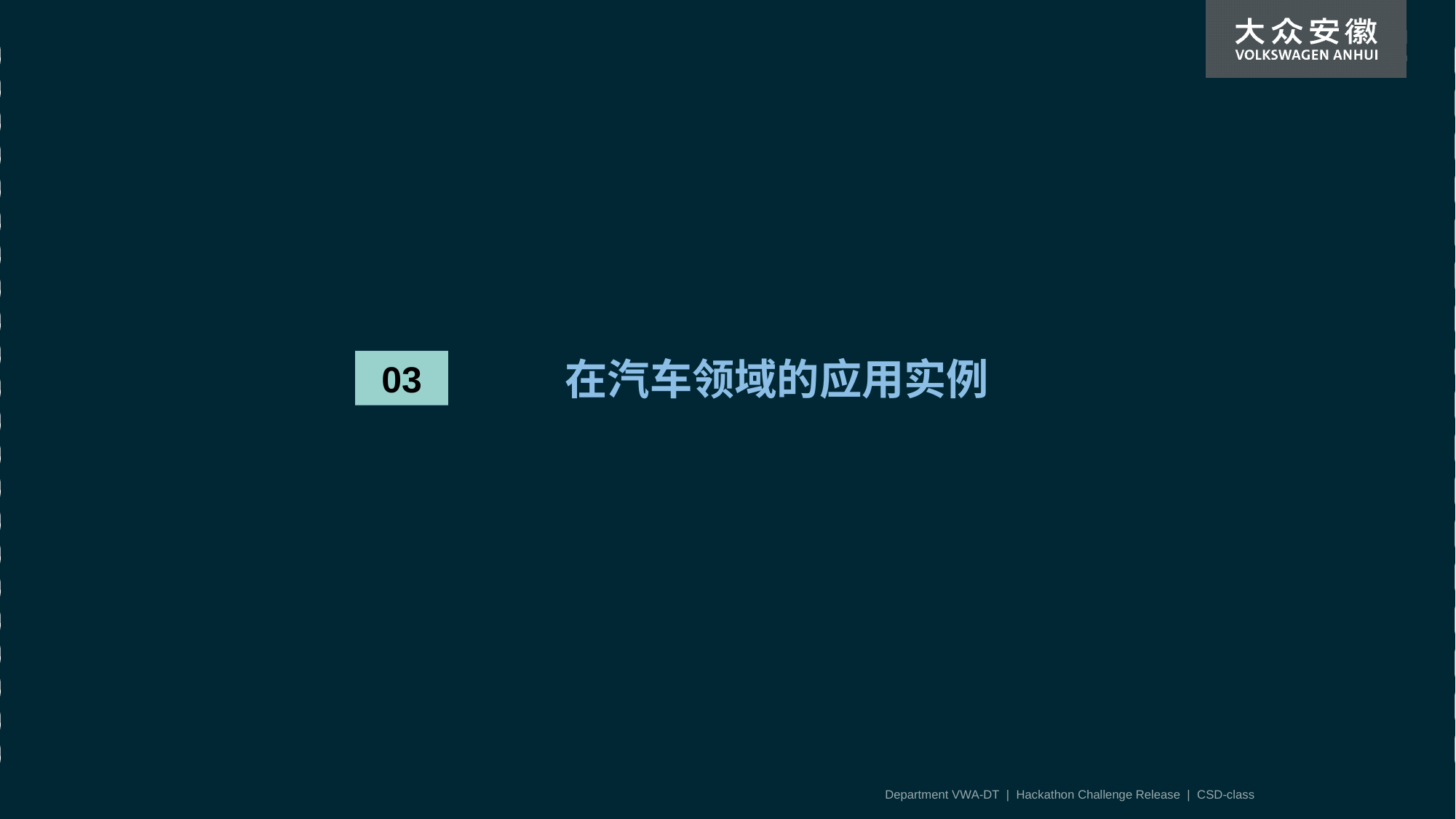

在汽车领域的应用实例
03

14
Department VWA-DT  |  Hackathon Challenge Release  |  CSD-class